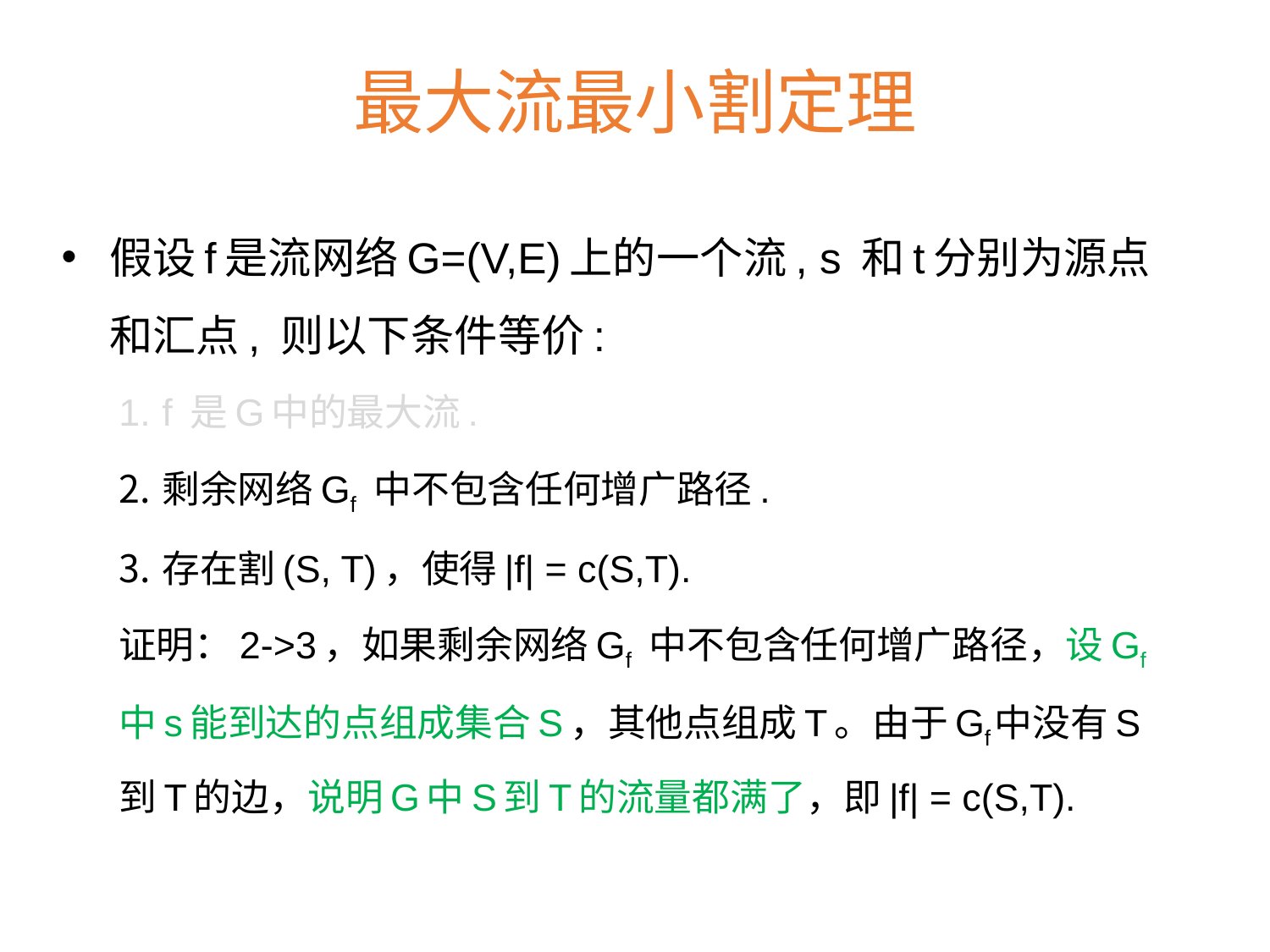

# 最大流最小割定理
假设f是流网络G=(V,E)上的一个流, s 和t分别为源点和汇点, 则以下条件等价:
f 是G中的最大流.
剩余网络Gf 中不包含任何增广路径.
存在割(S, T)，使得|f| = c(S,T).
证明：2->3，如果剩余网络Gf 中不包含任何增广路径，设Gf中s能到达的点组成集合S，其他点组成T。由于Gf中没有S到T的边，说明G中S到T的流量都满了，即|f| = c(S,T).